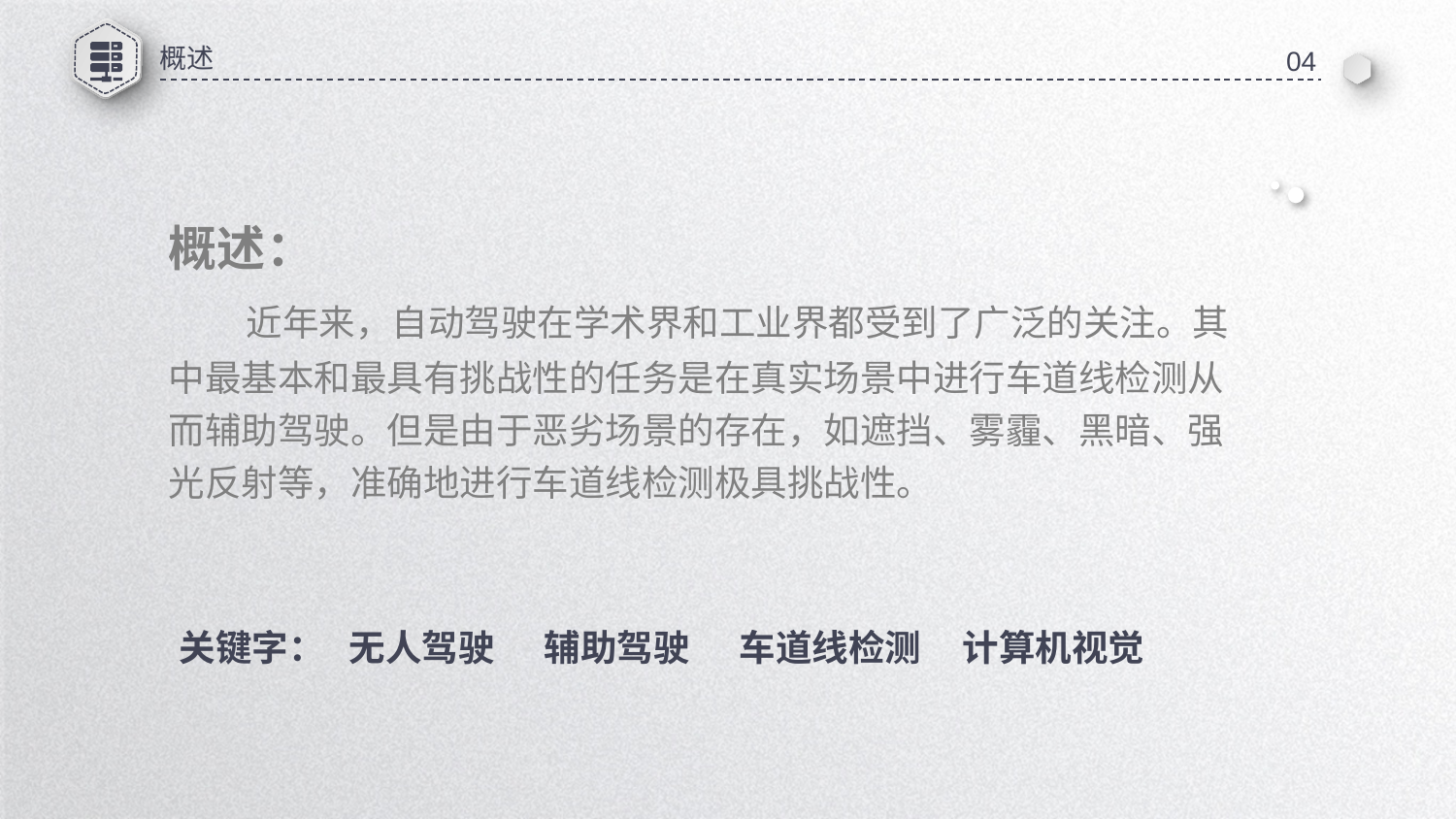

概述
04

概述：
      近年来，自动驾驶在学术界和工业界都受到了广泛的关注。其中最基本和最具有挑战性的任务是在真实场景中进行车道线检测从而辅助驾驶。但是由于恶劣场景的存在，如遮挡、雾霾、黑暗、强光反射等，准确地进行车道线检测极具挑战性。
关键字：   无人驾驶      辅助驾驶      车道线检测     计算机视觉